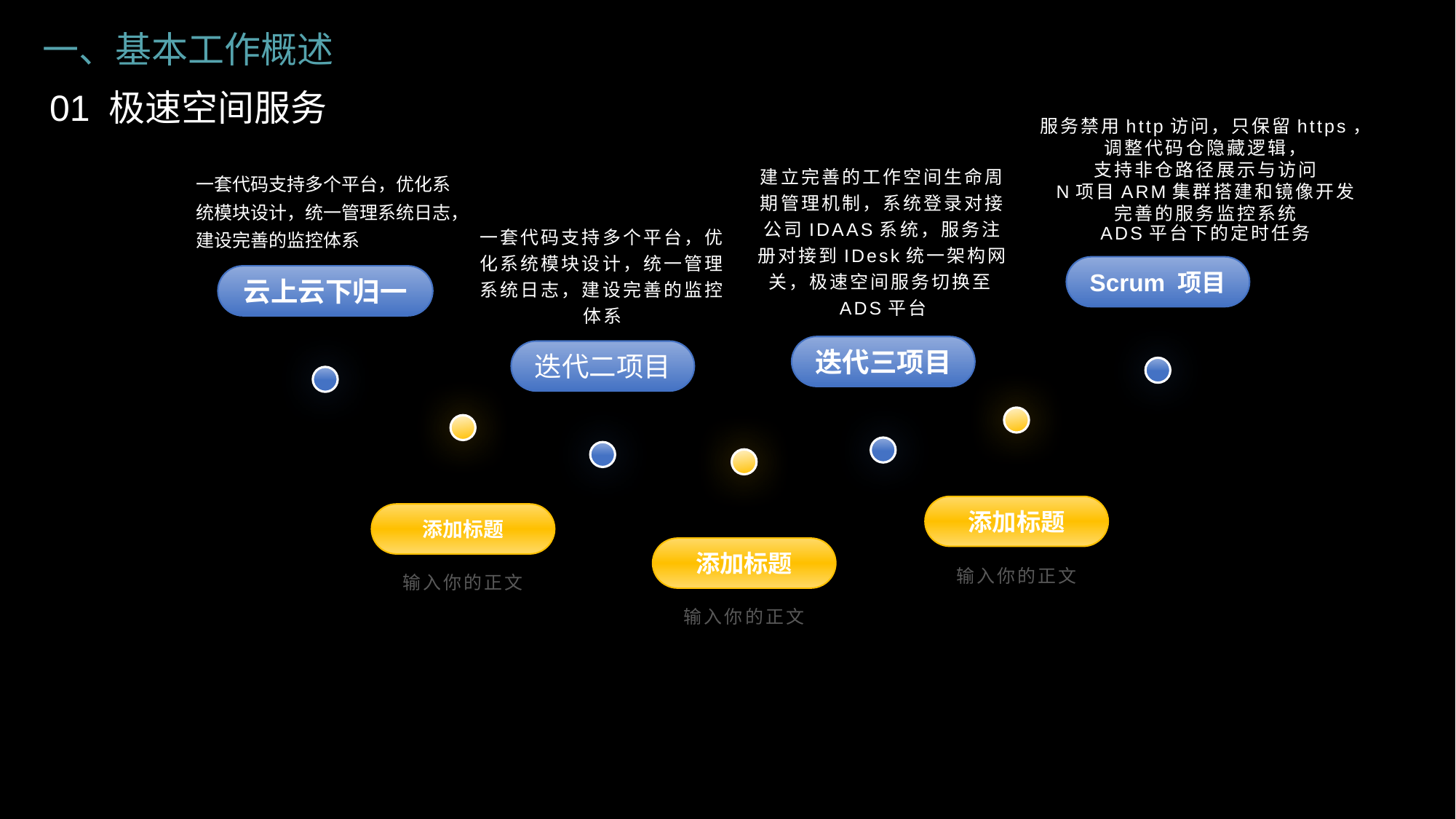

服务禁用http访问，只保留https，
调整代码仓隐藏逻辑，
支持非仓路径展示与访问
N项目ARM集群搭建和镜像开发
完善的服务监控系统
ADS平台下的定时任务
一、基本工作概述
01 极速空间服务
一套代码支持多个平台，优化系统模块设计，统一管理系统日志，建设完善的监控体系
建立完善的工作空间生命周期管理机制，系统登录对接公司IDAAS系统，服务注册对接到IDesk统一架构网关，极速空间服务切换至ADS平台
一套代码支持多个平台，优化系统模块设计，统一管理系统日志，建设完善的监控体系

Scrum 项目
云上云下归一
迭代三项目
迭代二项目

添加标题
添加标题
添加标题
输入你的正文
输入你的正文
输入你的正文